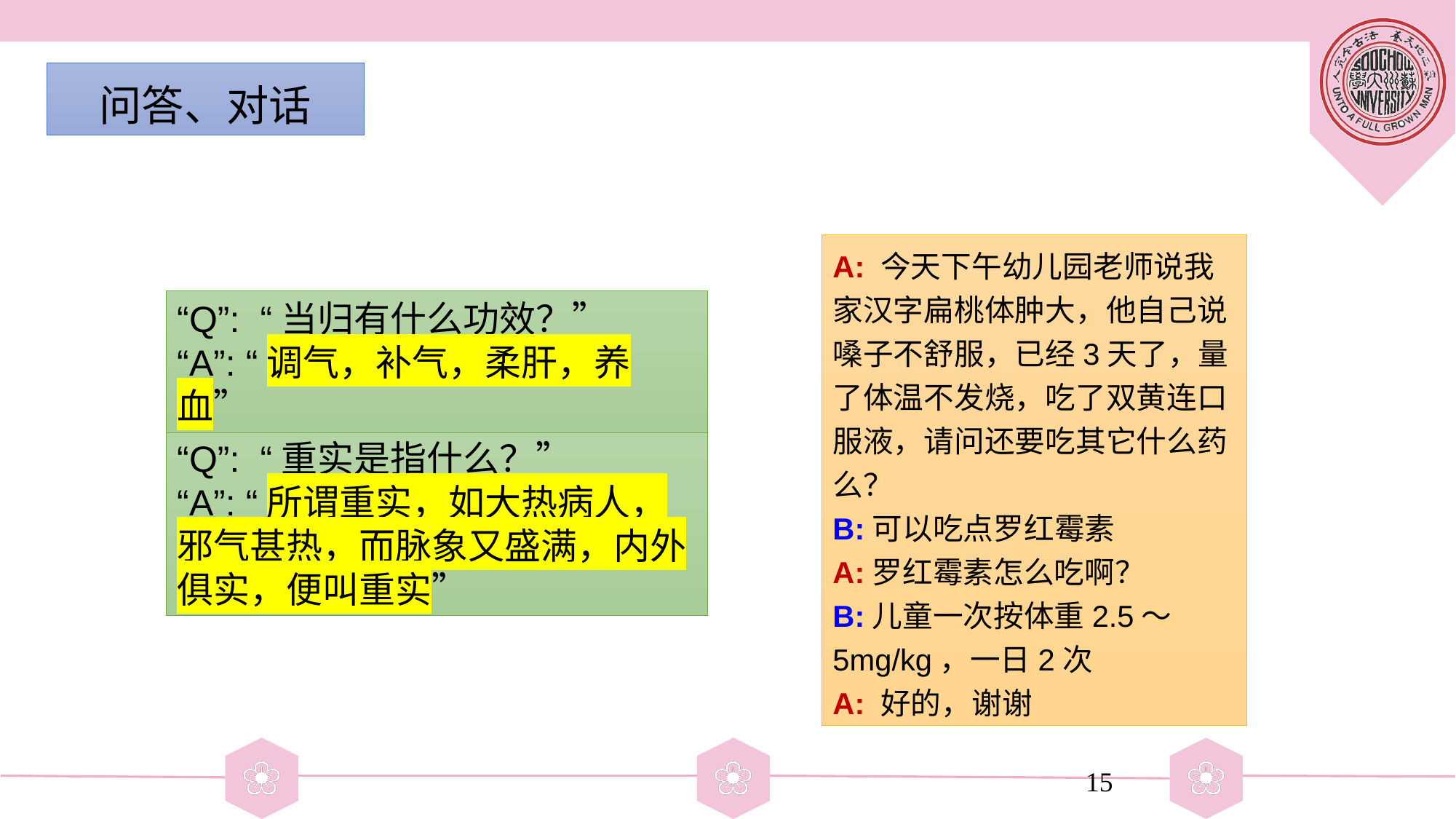

#
问答、对话
A: 今天下午幼儿园老师说我家汉字扁桃体肿大，他自己说嗓子不舒服，已经3天了，量了体温不发烧，吃了双黄连口服液，请问还要吃其它什么药么？
B:可以吃点罗红霉素
A:罗红霉素怎么吃啊？
B:儿童一次按体重2.5～5mg/kg，一日2次
A: 好的，谢谢
“Q”:  “当归有什么功效？”
“A”: “调气，补气，柔肝，养血”
“Q”:  “重实是指什么？”
“A”: “所谓重实，如大热病人，邪气甚热，而脉象又盛满，内外俱实，便叫重实”
15